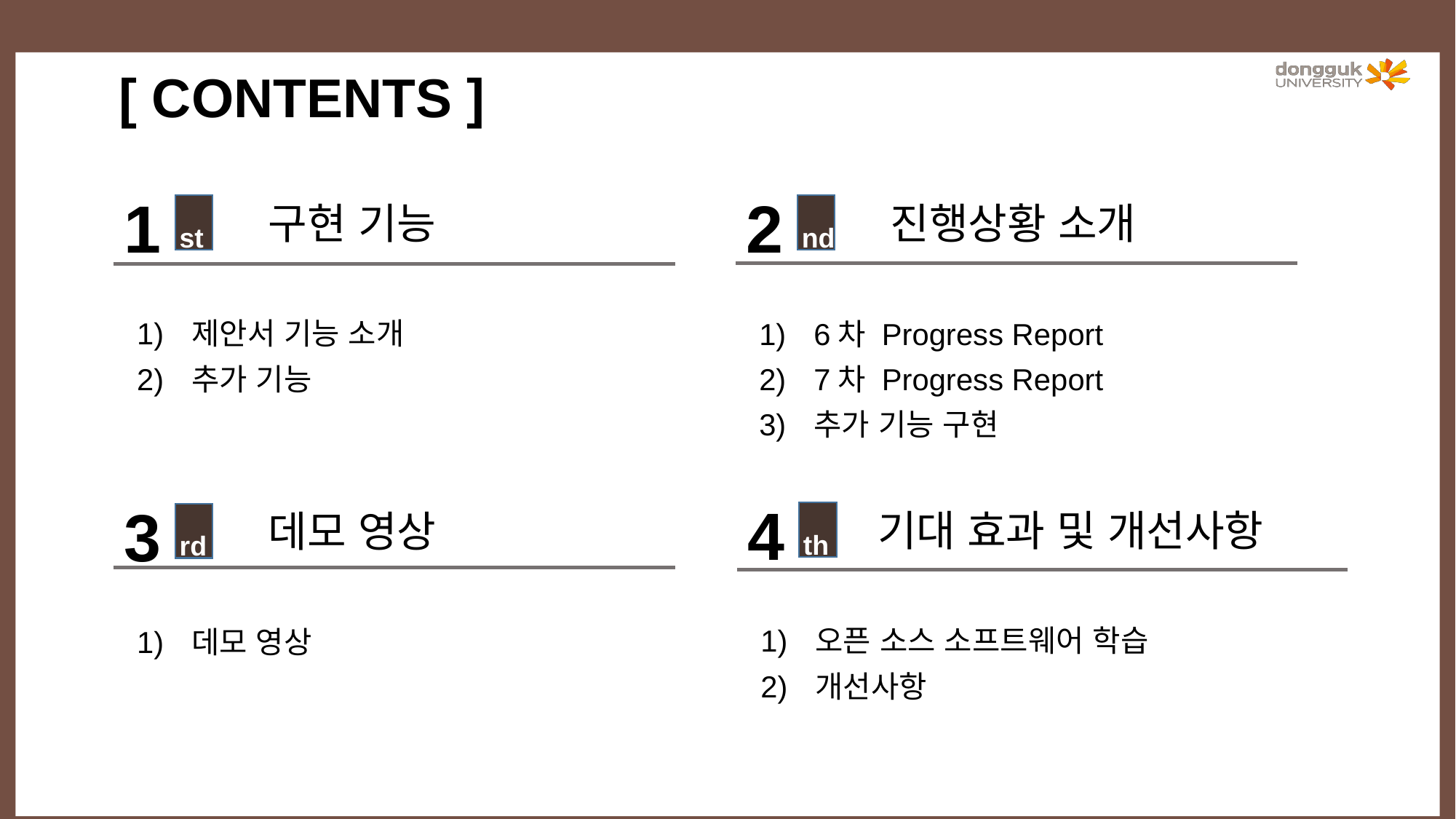

[ CONTENTS ]
1
구현 기능

st

제안서 기능 소개
추가 기능
2
진행상황 소개

nd

6차 Progress Report
7차 Progress Report
추가 기능 구현
4
기대 효과 및 개선사항

th

오픈 소스 소프트웨어 학습
개선사항

3
데모 영상

rd

데모 영상